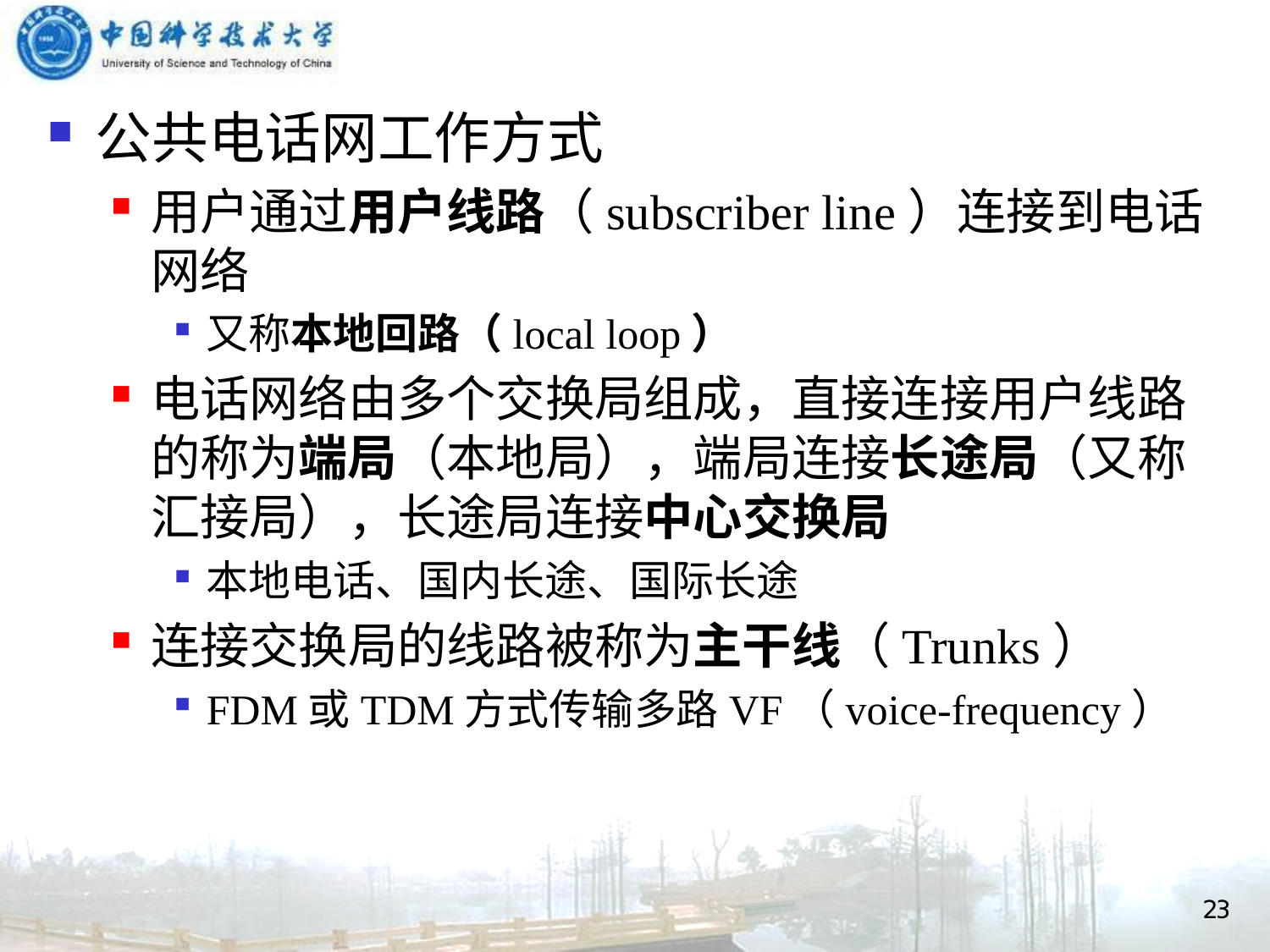

公共电话网工作方式
用户通过用户线路（subscriber line）连接到电话网络
又称本地回路（local loop）
电话网络由多个交换局组成，直接连接用户线路的称为端局（本地局），端局连接长途局（又称汇接局），长途局连接中心交换局
本地电话、国内长途、国际长途
连接交换局的线路被称为主干线（Trunks）
FDM或TDM方式传输多路VF（voice-frequency）
23